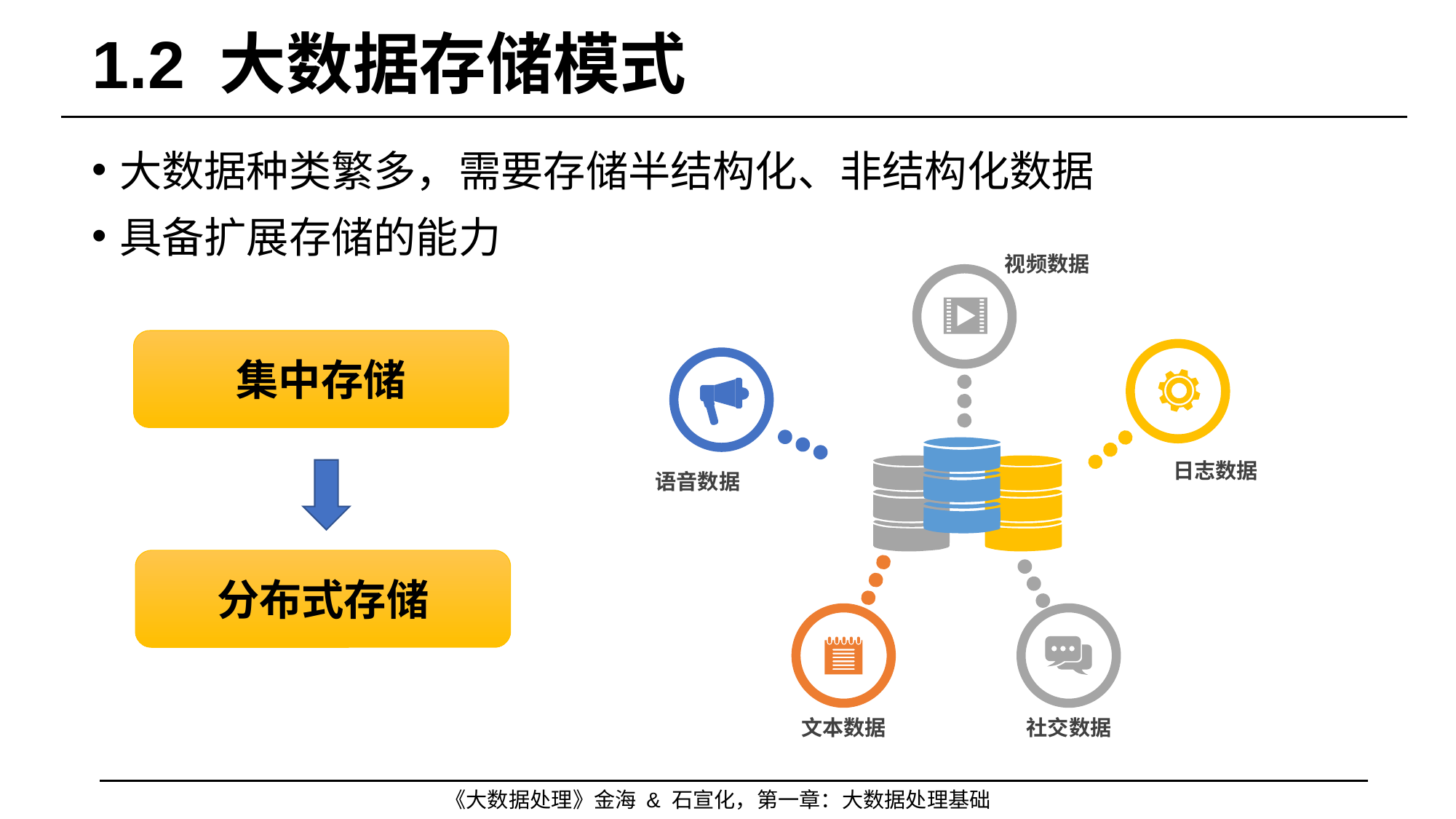

# 1.2 大数据存储模式
大数据种类繁多，需要存储半结构化、非结构化数据
具备扩展存储的能力
视频数据

集中存储

分布式存储

日志数据
语音数据

文本数据
社交数据